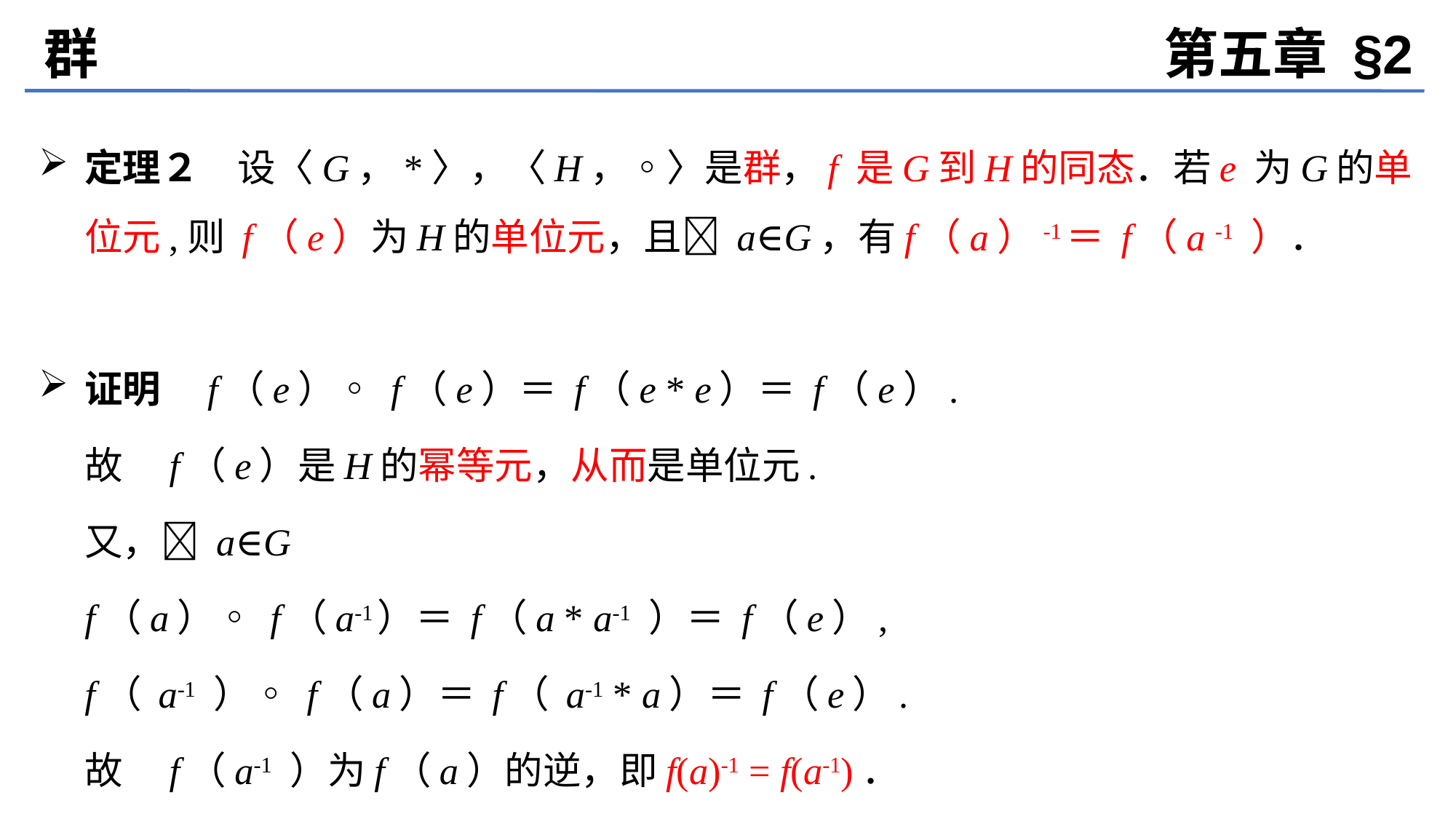

群
第五章 §2
定理２　设〈G，*〉，〈H，◦〉是群，f 是G到H的同态．若e 为G的单位元,则 f（e）为H的单位元，且∀ a∈G，有f（a）-1＝ f（a -1 ）．

证明　f（e）◦ f（e）＝ f（e * e）＝ f（e）.
	故　f（e）是H的幂等元，从而是单位元.
	又，∀ a∈G
	f（a）◦ f（a-1）＝ f（a * a-1 ）＝ f（e）,
	f（ a-1 ）◦ f（a）＝ f（ a-1 * a）＝ f（e）.
	故　f（a-1 ）为f（a）的逆，即f(a)-1 = f(a-1)．